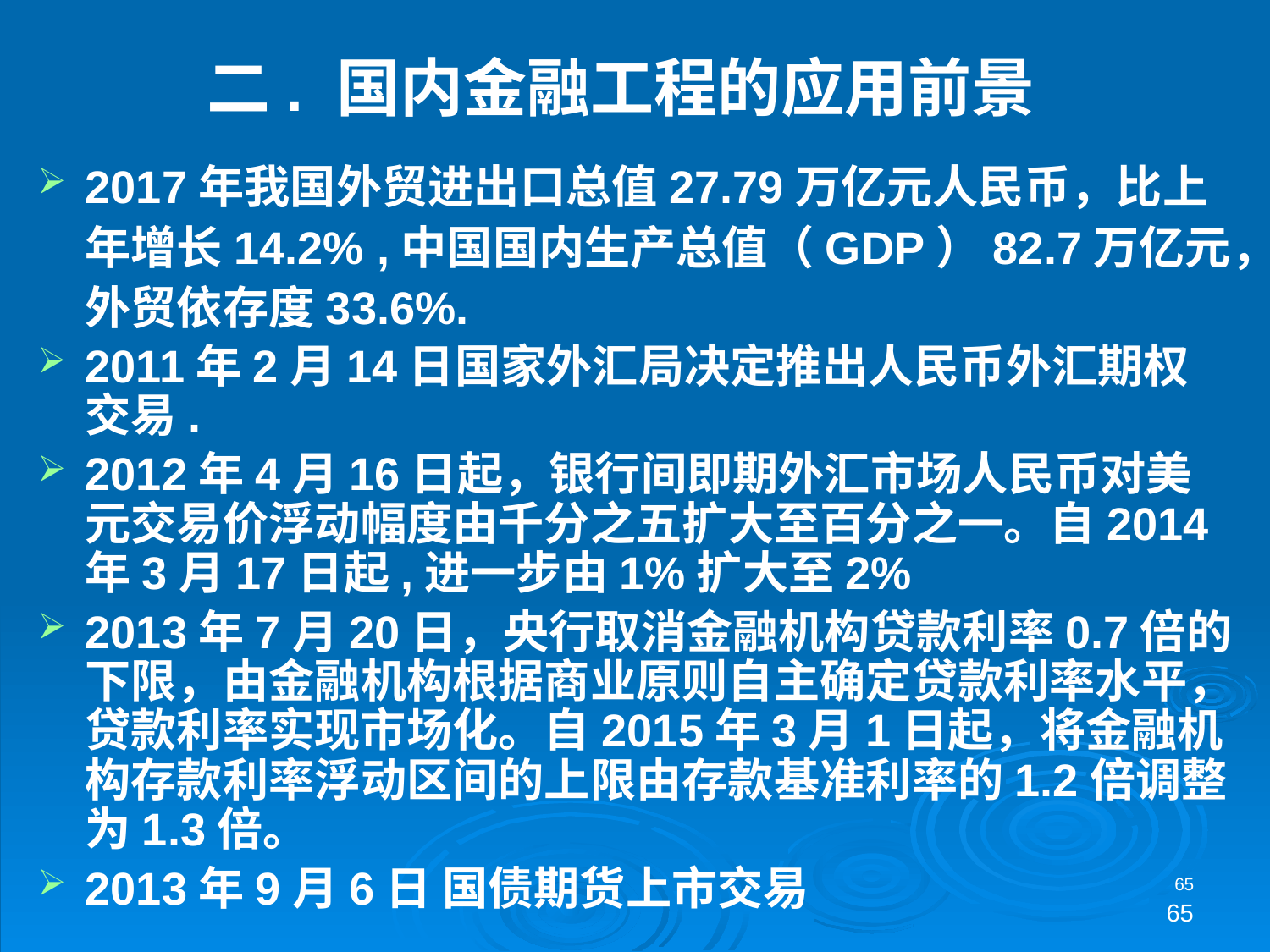

二. 国内金融工程的应用前景
2017年我国外贸进出口总值27.79万亿元人民币，比上年增长14.2% ,中国国内生产总值（GDP）82.7万亿元，外贸依存度33.6%.
2011年2月14日国家外汇局决定推出人民币外汇期权交易.
2012年4月16日起，银行间即期外汇市场人民币对美元交易价浮动幅度由千分之五扩大至百分之一。自2014年3月17日起,进一步由1%扩大至2%
2013年7月20日，央行取消金融机构贷款利率0.7倍的下限，由金融机构根据商业原则自主确定贷款利率水平，贷款利率实现市场化。自2015年3月1日起，将金融机构存款利率浮动区间的上限由存款基准利率的1.2倍调整为1.3倍。
2013年9月6日 国债期货上市交易
65
65